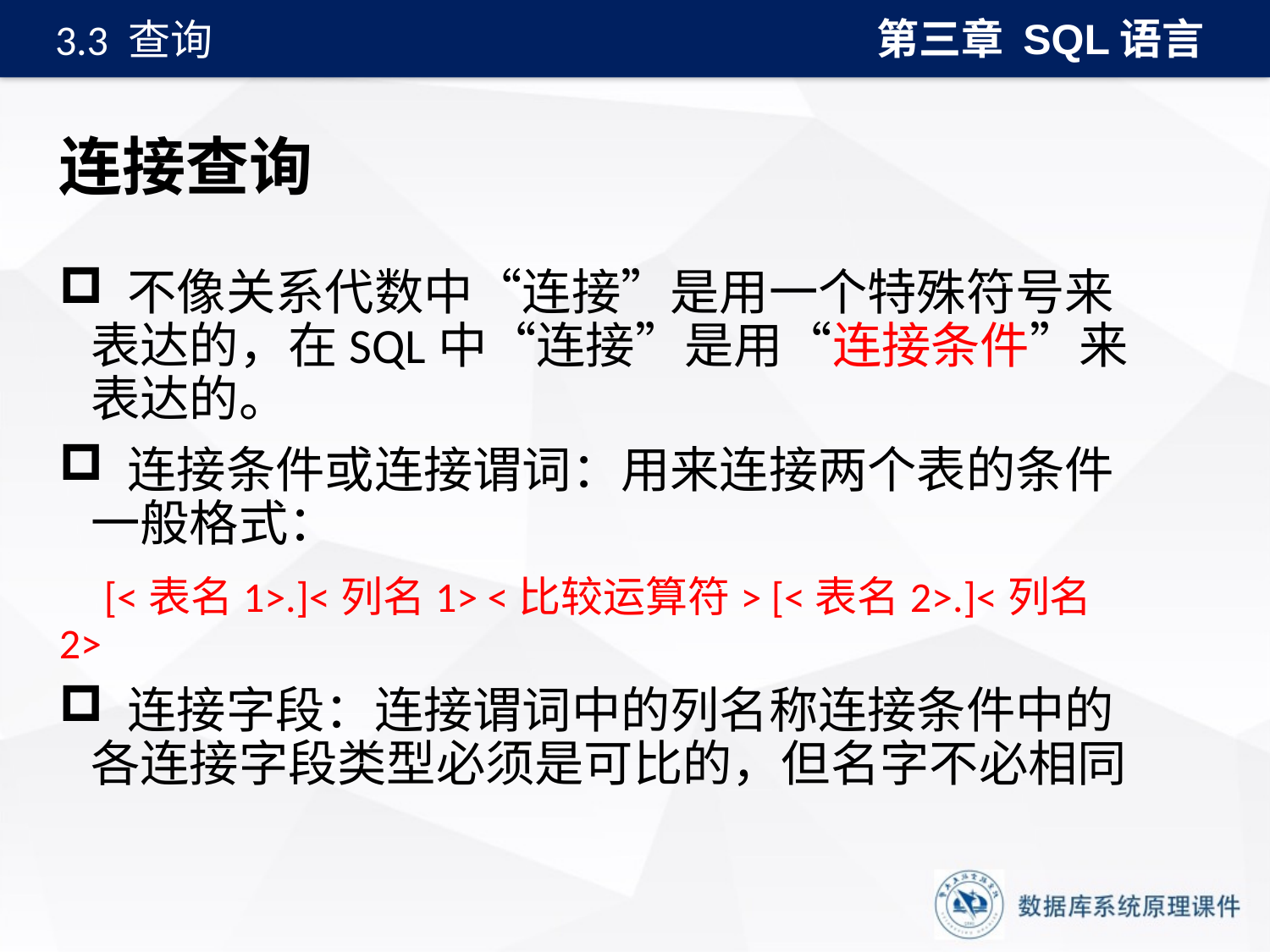

第三章 SQL语言
3.3 查询
# 连接查询
 不像关系代数中“连接”是用一个特殊符号来表达的，在SQL中“连接”是用“连接条件”来表达的。
 连接条件或连接谓词：用来连接两个表的条件一般格式：
    [<表名1>.]<列名1> <比较运算符> [<表名2>.]<列名2>
 连接字段：连接谓词中的列名称连接条件中的各连接字段类型必须是可比的，但名字不必相同